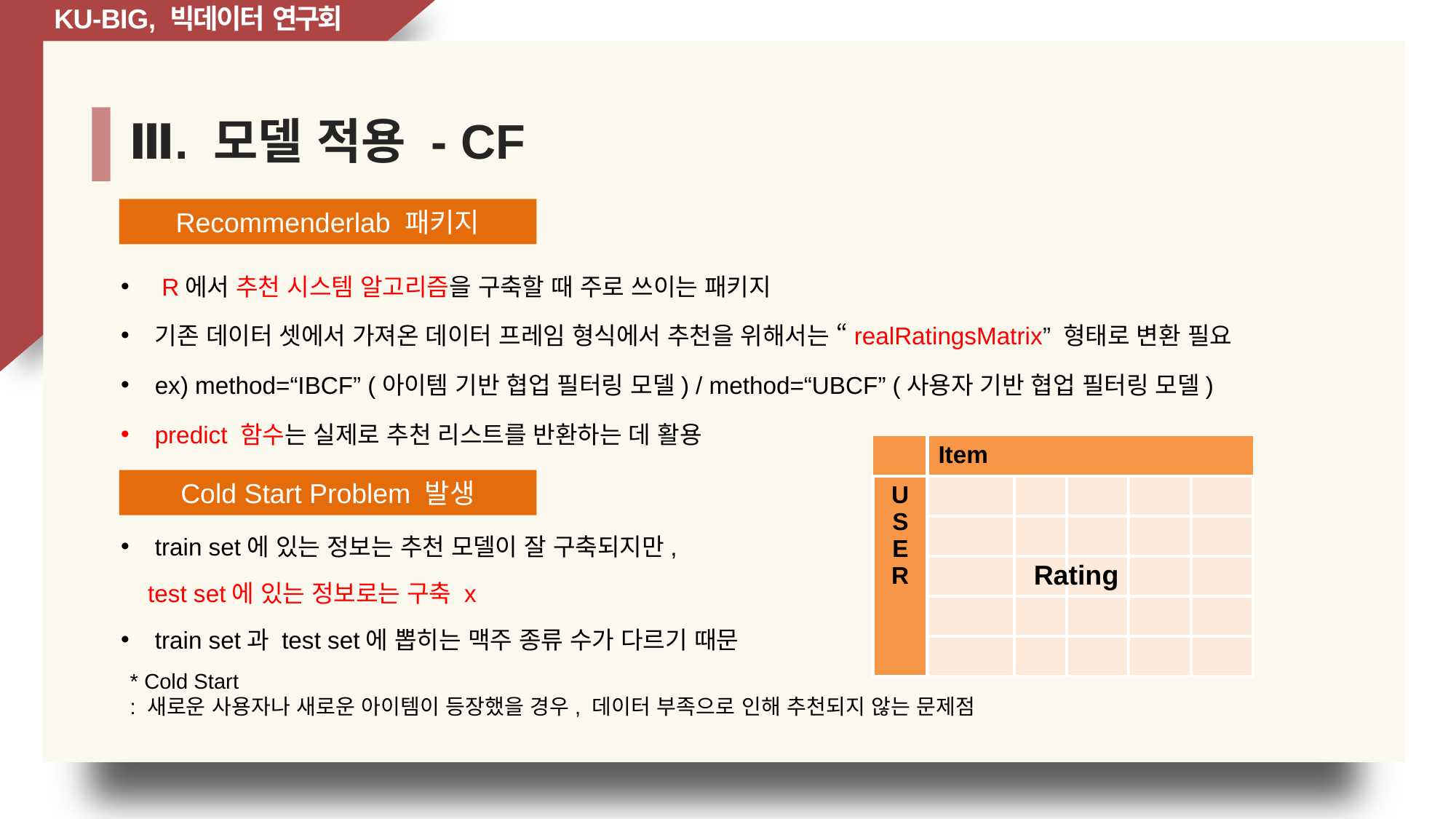

KU-BIG, 빅데이터 연구회

# Ⅲ. 모델 적용 - CF
Recommenderlab 패키지
 R에서 추천 시스템 알고리즘을 구축할 때 주로 쓰이는 패키지
기존 데이터 셋에서 가져온 데이터 프레임 형식에서 추천을 위해서는 “realRatingsMatrix” 형태로 변환 필요
ex) method=“IBCF” (아이템 기반 협업 필터링 모델) / method=“UBCF” (사용자 기반 협업 필터링 모델)
predict 함수는 실제로 추천 리스트를 반환하는 데 활용
|  | Item |  |  |  |  |
| --- | --- | --- | --- | --- | --- |
| U S E R |  |  |  |  |  |
|  |  |  |  |  |  |
|  |  |  |  |  |  |
|  |  |  |  |  |  |
|  |  |  |  |  |  |
Cold Start Problem 발생
train set에 있는 정보는 추천 모델이 잘 구축되지만,
    test set에 있는 정보로는 구축 x
train set과 test set에 뽑히는 맥주 종류 수가 다르기 때문
Rating
* Cold Start
: 새로운 사용자나 새로운 아이템이 등장했을 경우, 데이터 부족으로 인해 추천되지 않는 문제점